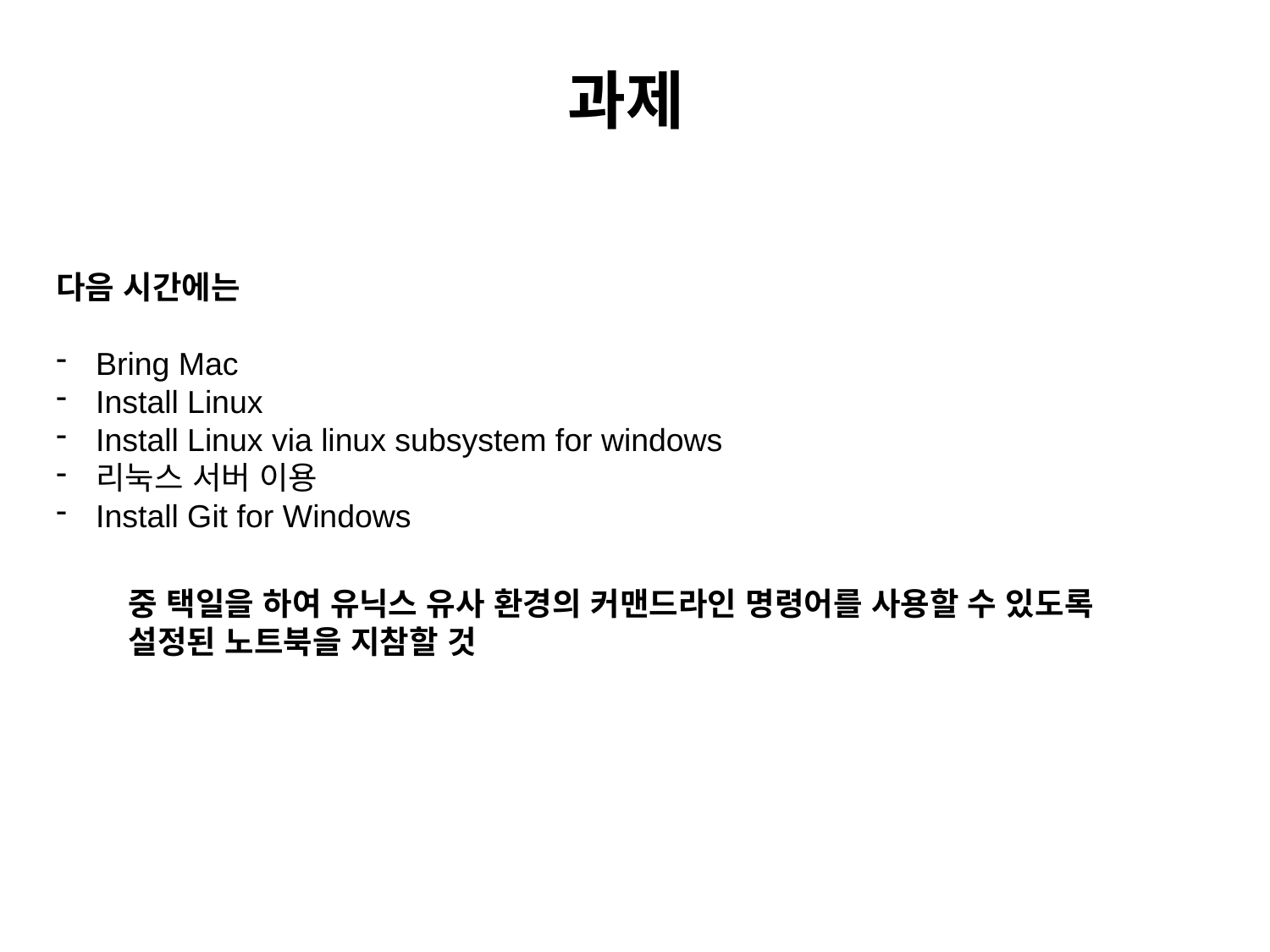

# 과제
다음 시간에는

Bring Mac
Install Linux
Install Linux via linux subsystem for windows
리눅스 서버 이용
Install Git for Windows
중 택일을 하여 유닉스 유사 환경의 커맨드라인 명령어를 사용할 수 있도록
설정된 노트북을 지참할 것